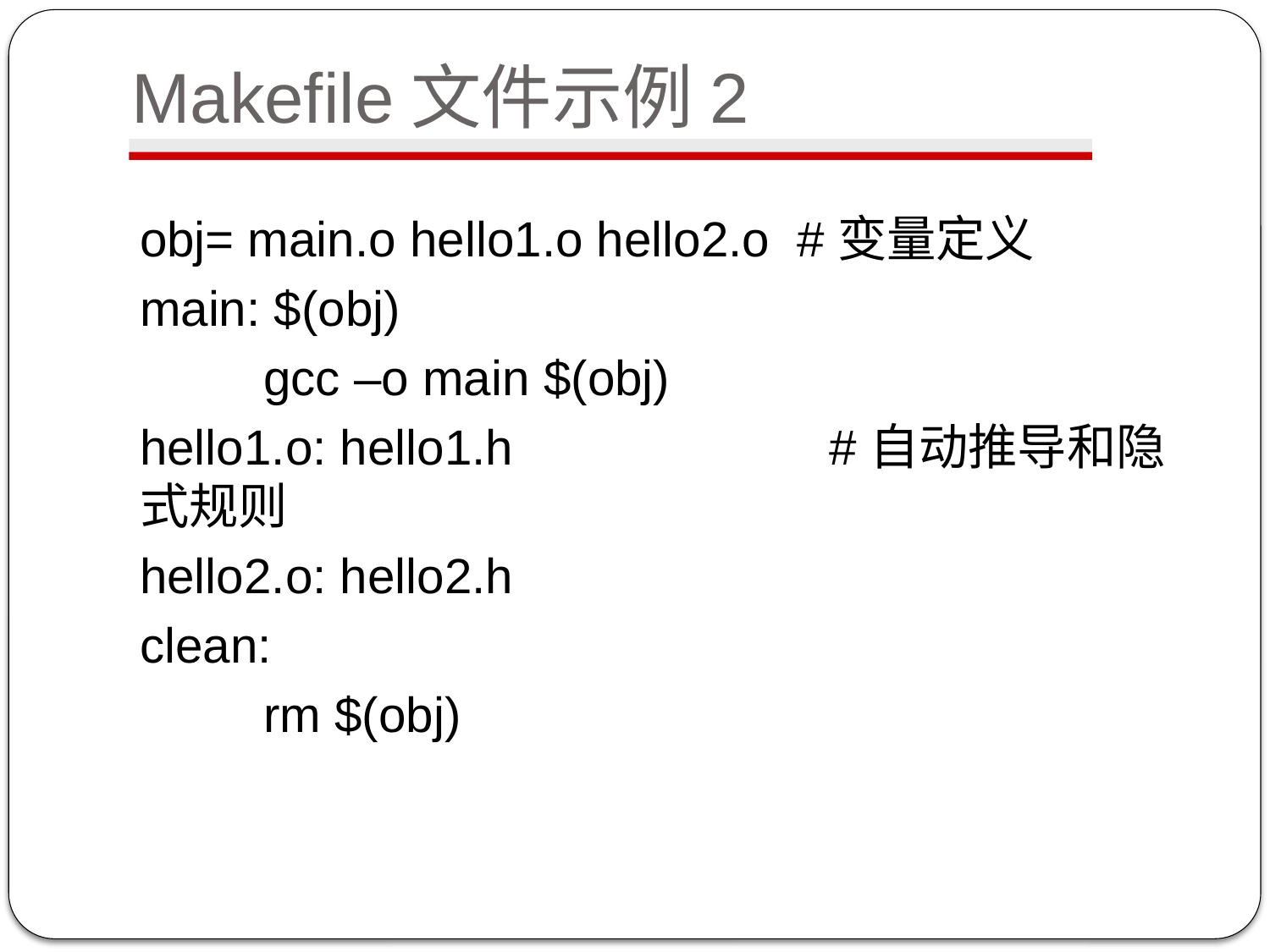

# Makefile文件示例2
obj= main.o hello1.o hello2.o  #变量定义
main: $(obj)
         gcc –o main $(obj)
hello1.o: hello1.h                       #自动推导和隐式规则
hello2.o: hello2.h
clean:
         rm $(obj)